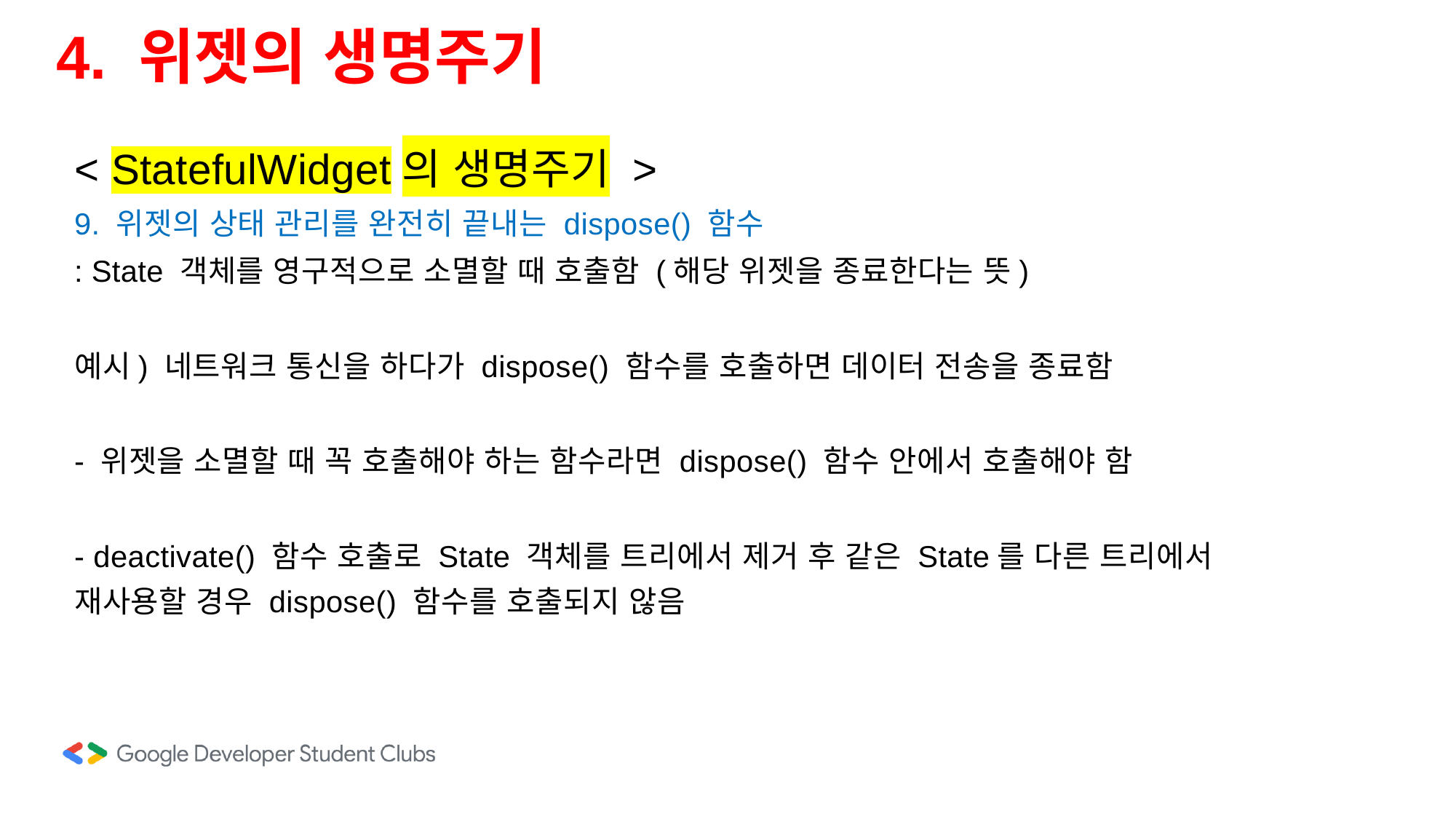

4. 위젯의 생명주기
< StatefulWidget의 생명주기 >
9. 위젯의 상태 관리를 완전히 끝내는 dispose() 함수
: State 객체를 영구적으로 소멸할 때 호출함 (해당 위젯을 종료한다는 뜻)

예시) 네트워크 통신을 하다가 dispose() 함수를 호출하면 데이터 전송을 종료함

- 위젯을 소멸할 때 꼭 호출해야 하는 함수라면 dispose() 함수 안에서 호출해야 함

- deactivate() 함수 호출로 State 객체를 트리에서 제거 후 같은 State를 다른 트리에서 재사용할 경우 dispose() 함수를 호출되지 않음